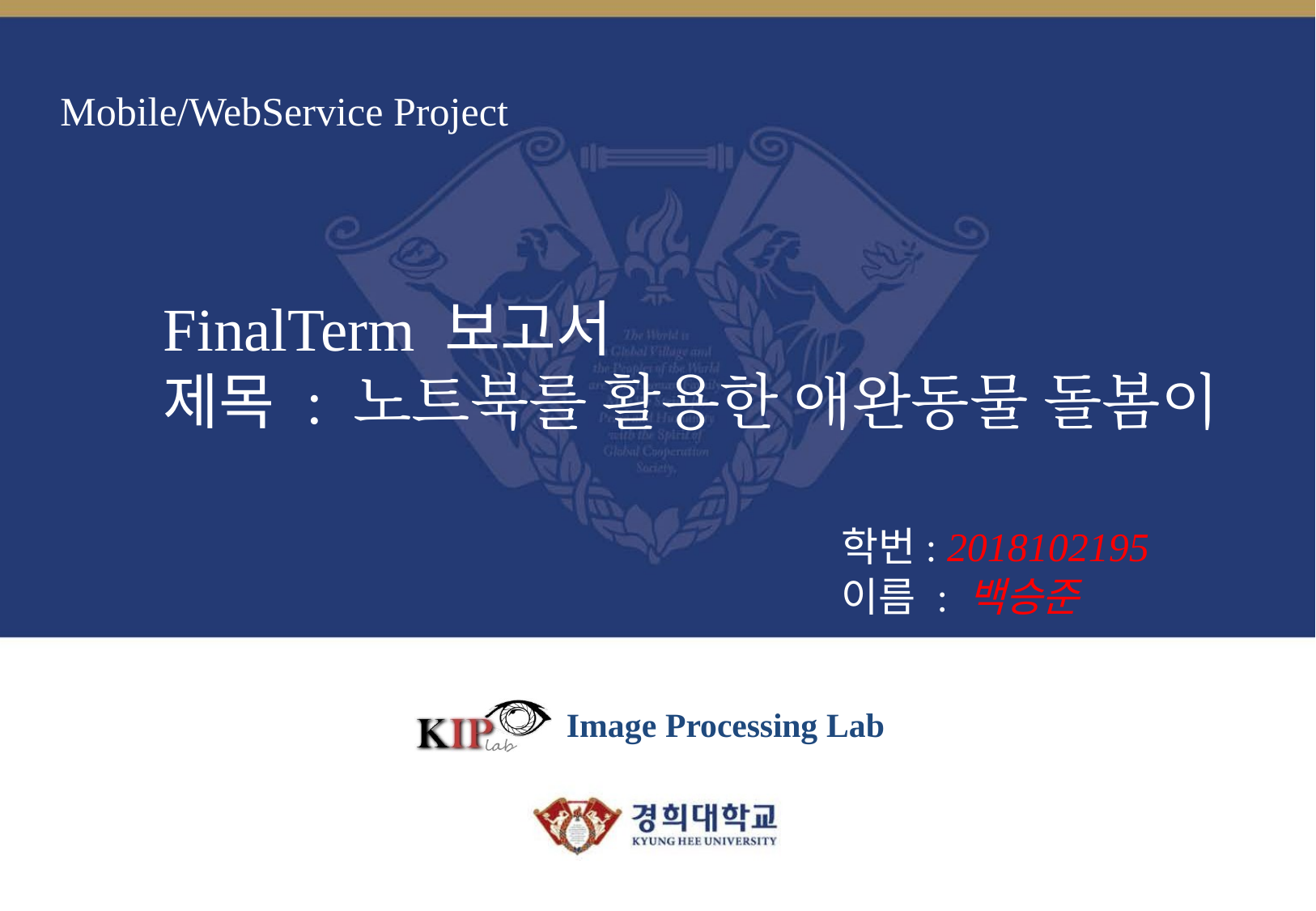

# Mobile/WebService Project
FinalTerm 보고서
제목 : 노트북를 활용한 애완동물 돌봄이
학번: 2018102195
이름 : 백승준

Image Processing Lab